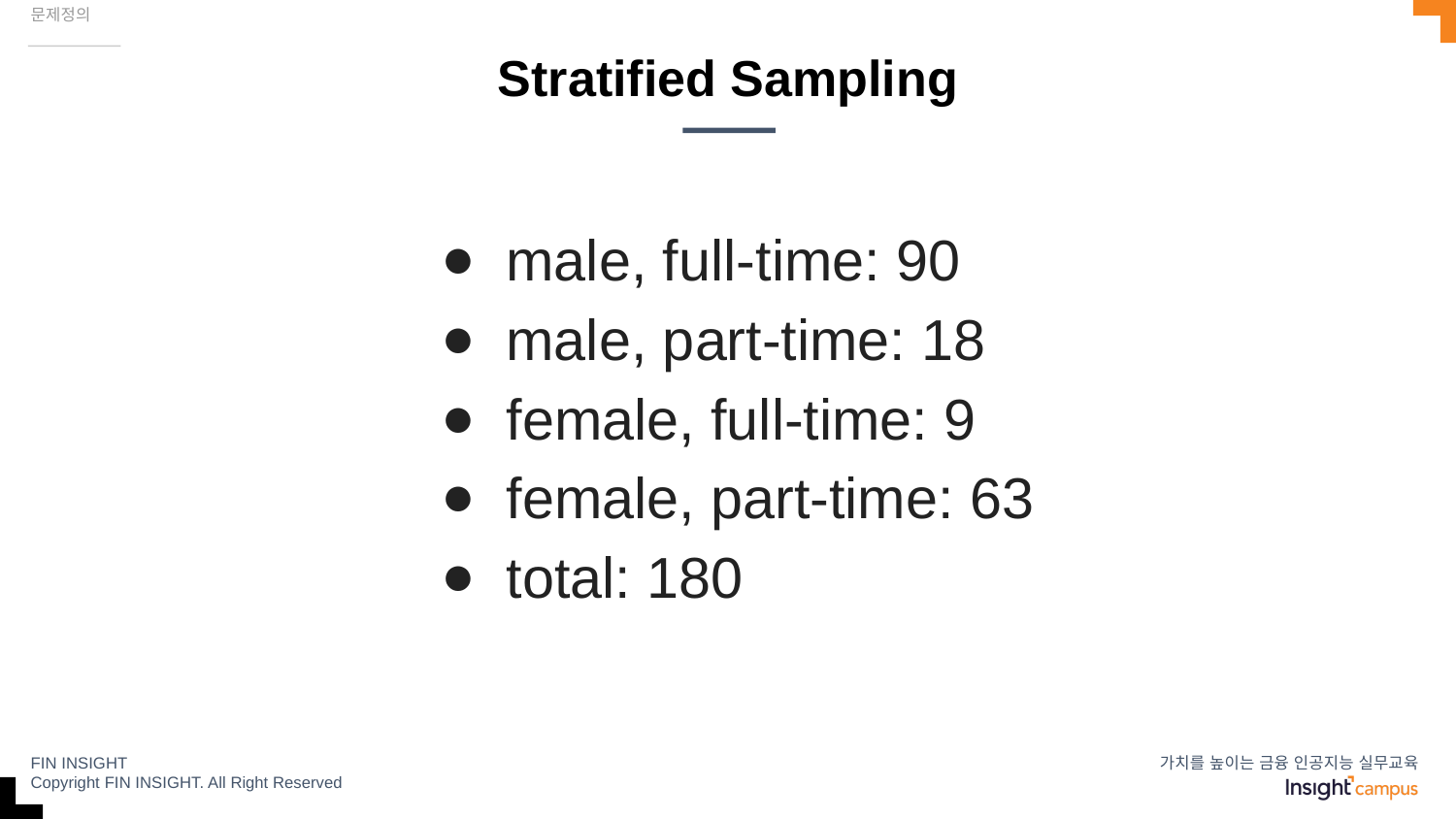

문제정의
# Stratified Sampling
male, full-time: 90
male, part-time: 18
female, full-time: 9
female, part-time: 63
total: 180